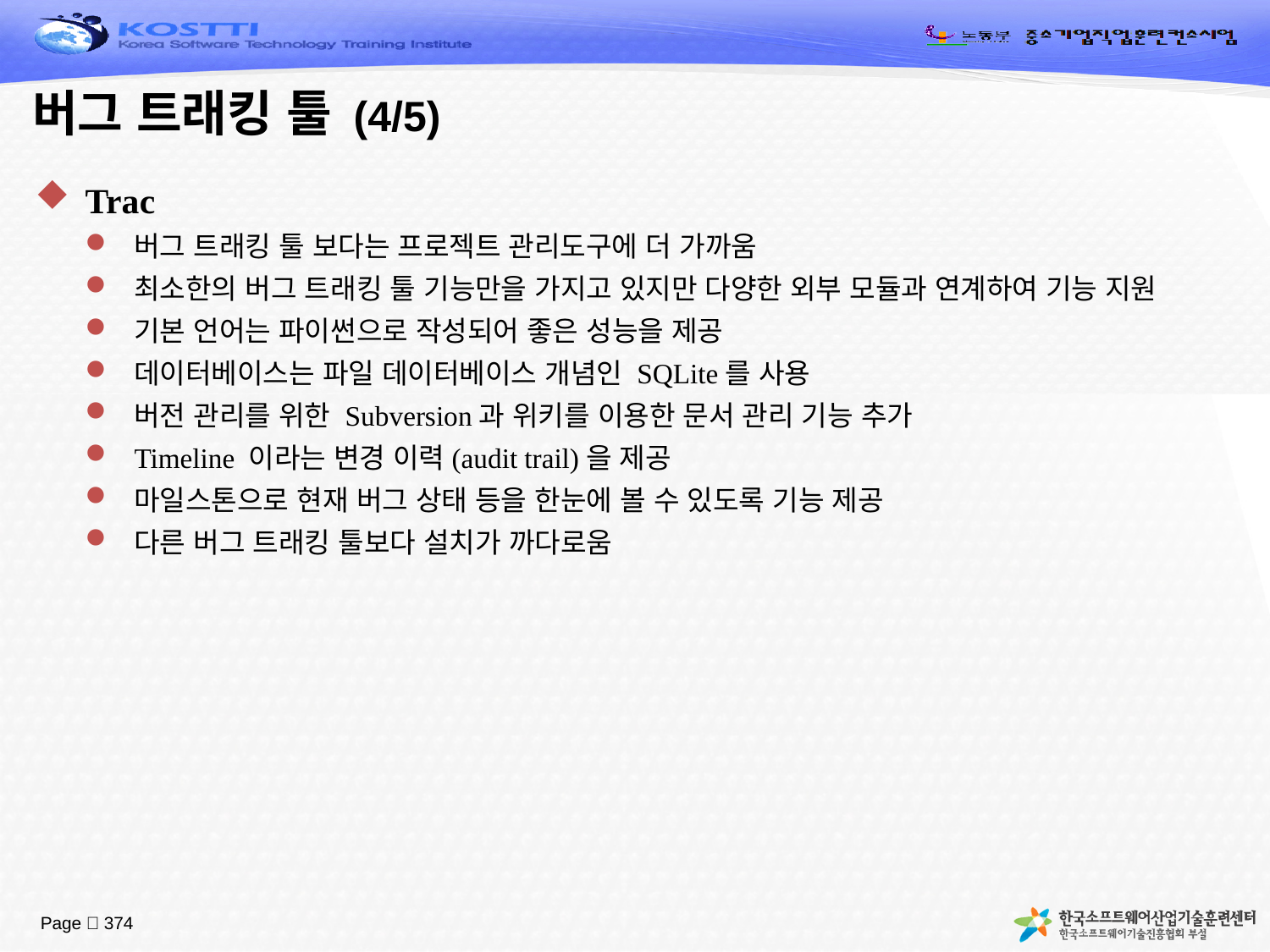

# 버그 트래킹 툴 (4/5)
Trac
버그 트래킹 툴 보다는 프로젝트 관리도구에 더 가까움
최소한의 버그 트래킹 툴 기능만을 가지고 있지만 다양한 외부 모듈과 연계하여 기능 지원
기본 언어는 파이썬으로 작성되어 좋은 성능을 제공
데이터베이스는 파일 데이터베이스 개념인 SQLite를 사용
버전 관리를 위한 Subversion과 위키를 이용한 문서 관리 기능 추가
Timeline 이라는 변경 이력(audit trail)을 제공
마일스톤으로 현재 버그 상태 등을 한눈에 볼 수 있도록 기능 제공
다른 버그 트래킹 툴보다 설치가 까다로움